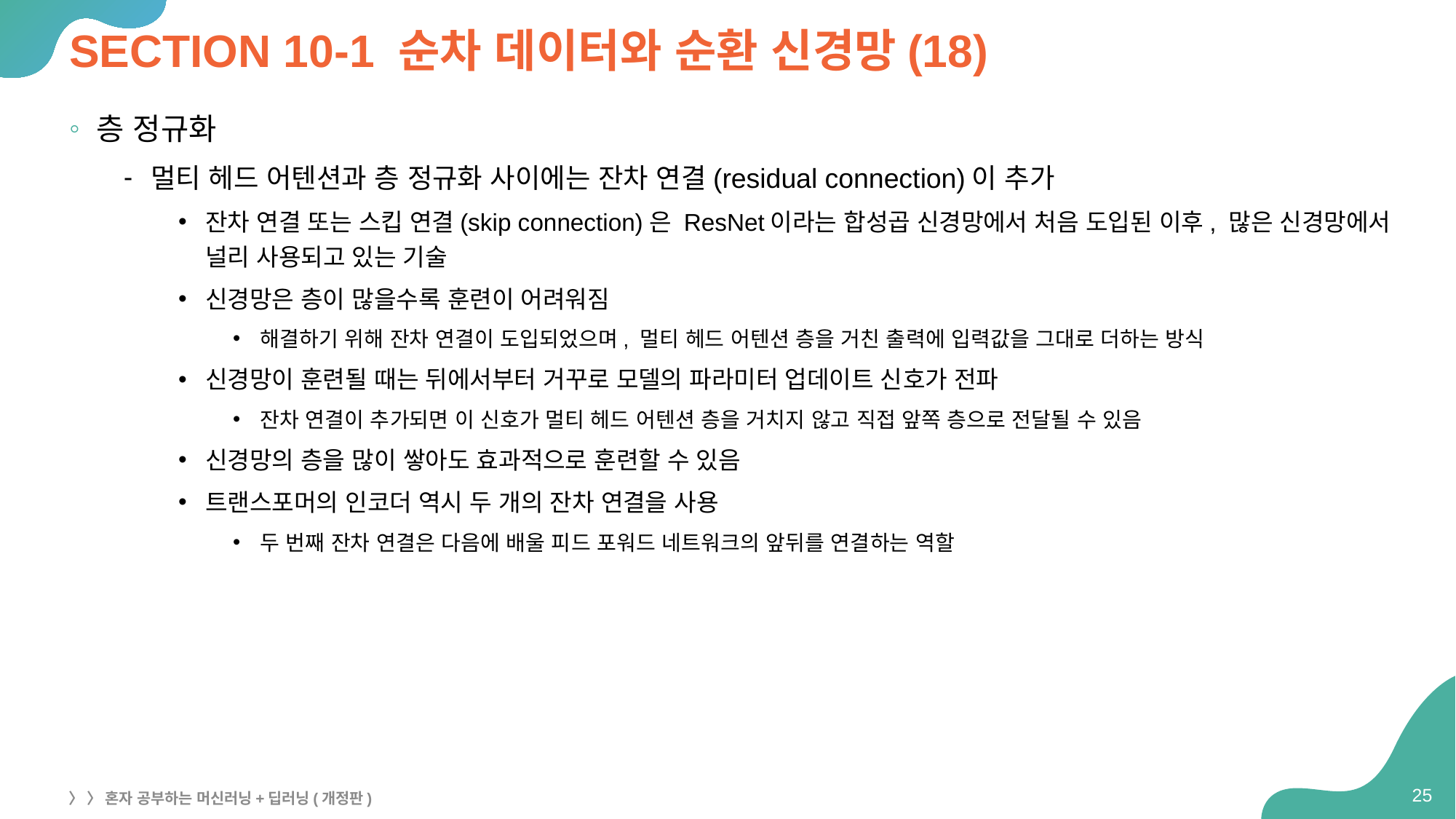

# SECTION 10-1 순차 데이터와 순환 신경망(18)
층 정규화
멀티 헤드 어텐션과 층 정규화 사이에는 잔차 연결(residual connection)이 추가
잔차 연결 또는 스킵 연결(skip connection)은 ResNet이라는 합성곱 신경망에서 처음 도입된 이후, 많은 신경망에서 널리 사용되고 있는 기술
신경망은 층이 많을수록 훈련이 어려워짐
해결하기 위해 잔차 연결이 도입되었으며, 멀티 헤드 어텐션 층을 거친 출력에 입력값을 그대로 더하는 방식
신경망이 훈련될 때는 뒤에서부터 거꾸로 모델의 파라미터 업데이트 신호가 전파
잔차 연결이 추가되면 이 신호가 멀티 헤드 어텐션 층을 거치지 않고 직접 앞쪽 층으로 전달될 수 있음
신경망의 층을 많이 쌓아도 효과적으로 훈련할 수 있음
트랜스포머의 인코더 역시 두 개의 잔차 연결을 사용
두 번째 잔차 연결은 다음에 배울 피드 포워드 네트워크의 앞뒤를 연결하는 역할
25
〉 〉 혼자 공부하는 머신러닝+딥러닝(개정판)